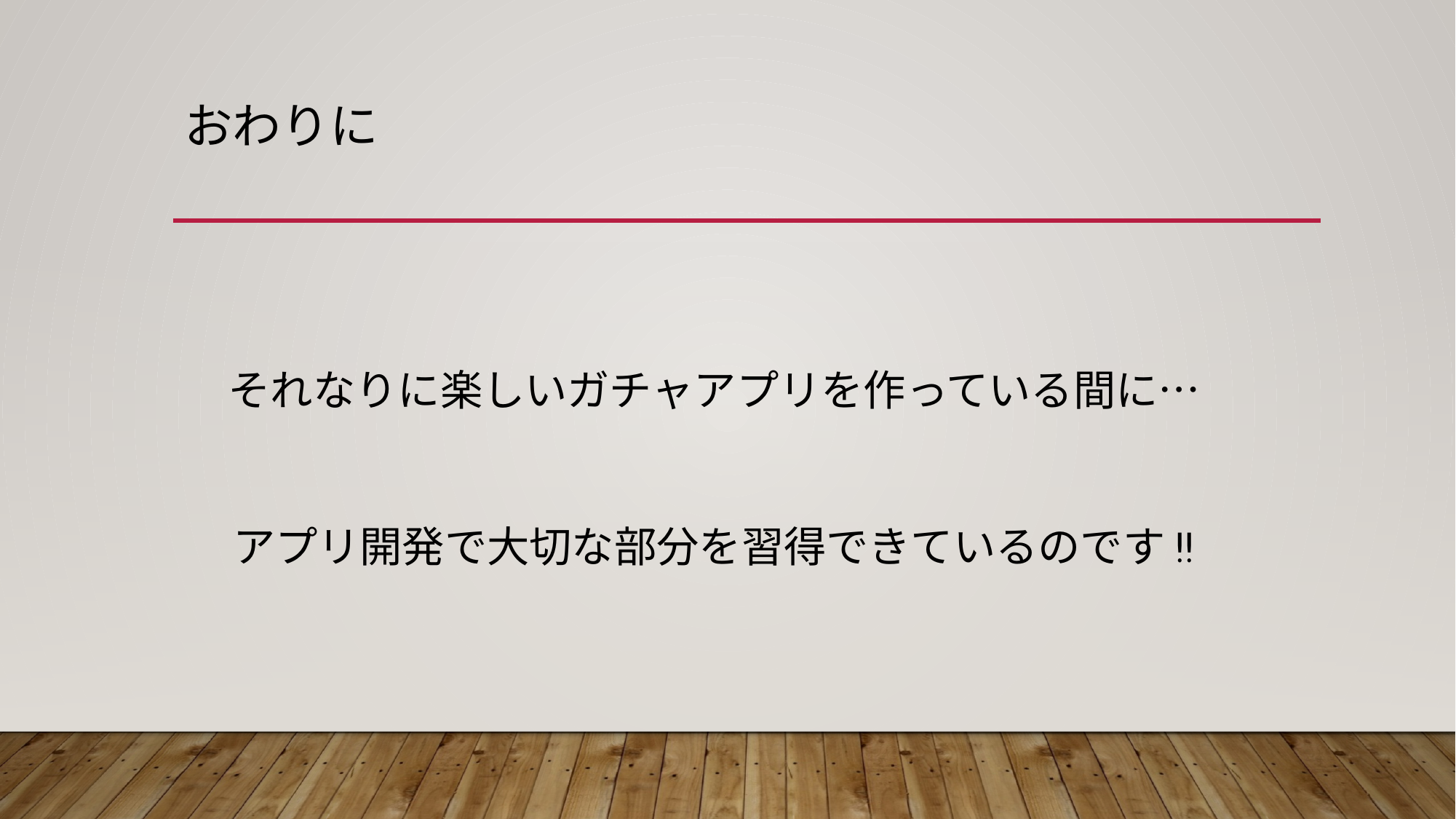

# おわりに
それなりに楽しいガチャアプリを作っている間に…
アプリ開発で大切な部分を習得できているのです!!